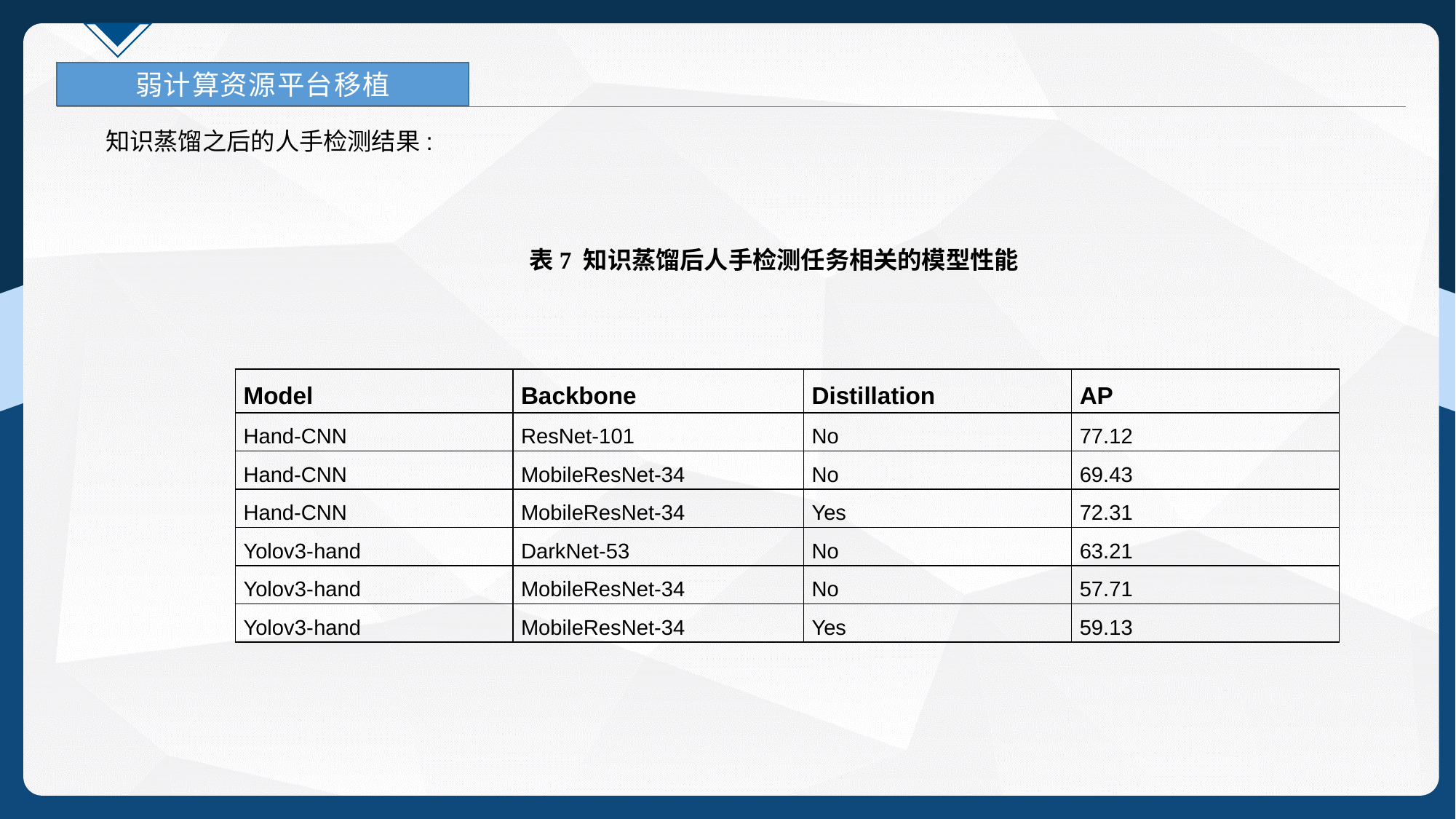

弱计算资源平台移植

      知识蒸馏之后的人手检测结果:

表7 知识蒸馏后人手检测任务相关的模型性能

| Model | Backbone | Distillation | AP |
| --- | --- | --- | --- |
| Hand-CNN | ResNet-101 | No | 77.12 |
| Hand-CNN | MobileResNet-34 | No | 69.43 |
| Hand-CNN | MobileResNet-34 | Yes | 72.31 |
| Yolov3-hand | DarkNet-53 | No | 63.21 |
| Yolov3-hand | MobileResNet-34 | No | 57.71 |
| Yolov3-hand | MobileResNet-34 | Yes | 59.13 |
38